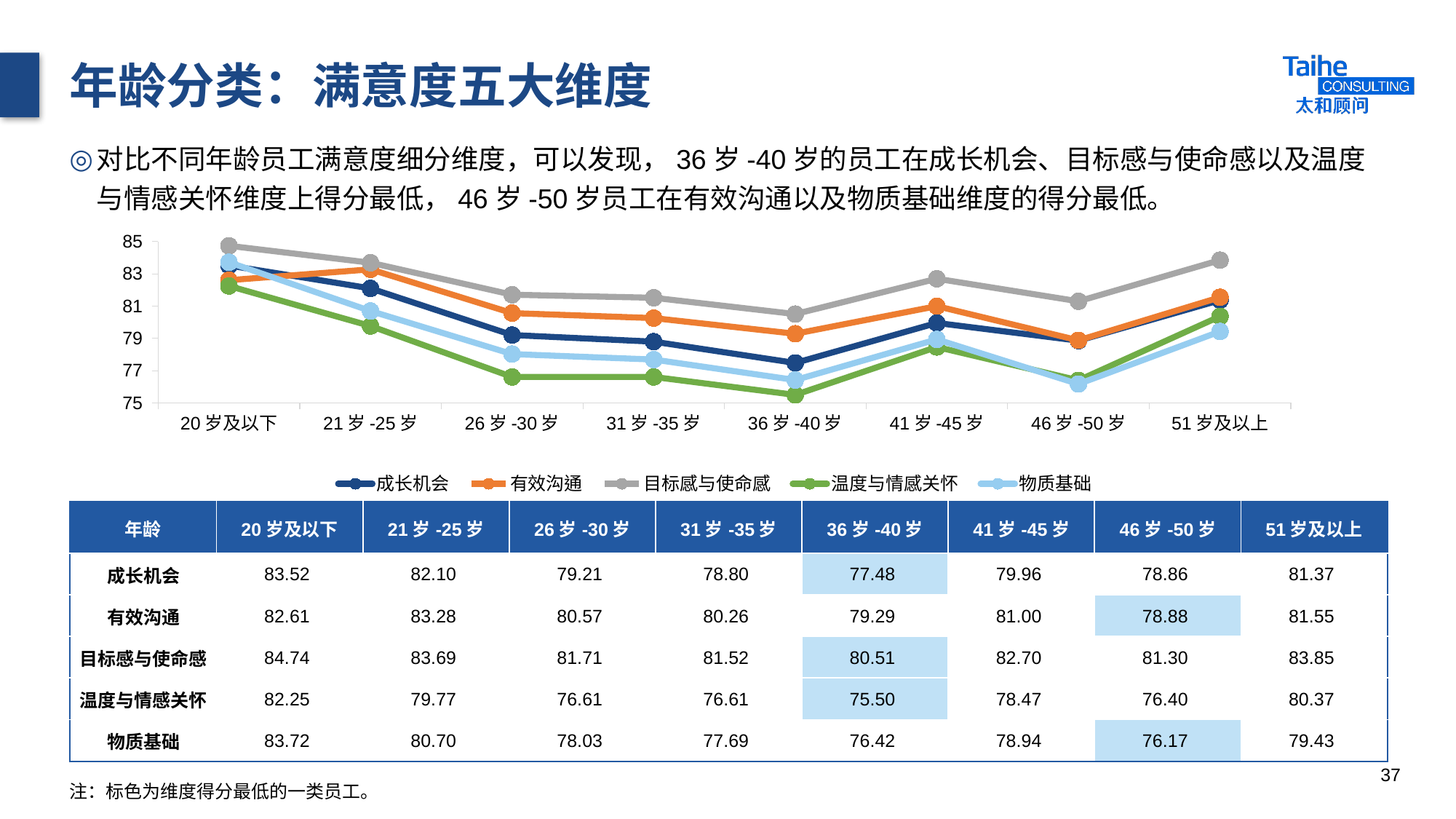

# 年龄分类：满意度五大维度
对比不同年龄员工满意度细分维度，可以发现，36岁-40岁的员工在成长机会、目标感与使命感以及温度与情感关怀维度上得分最低，46岁-50岁员工在有效沟通以及物质基础维度的得分最低。

### Chart

| Category | 成长机会 | 有效沟通 | 目标感与使命感 | 温度与情感关怀 | 物质基础 |
|---|---|---|---|---|---|
| 20岁及以下 | 83.52 | 82.61 | 84.74 | 82.25 | 83.72 |
| 21岁-25岁 | 82.1 | 83.28 | 83.69 | 79.77 | 80.7 |
| 26岁-30岁 | 79.21 | 80.57 | 81.71 | 76.61 | 78.03 |
| 31岁-35岁 | 78.8 | 80.26 | 81.52 | 76.61 | 77.69 |
| 36岁-40岁 | 77.48 | 79.29 | 80.51 | 75.5 | 76.42 |
| 41岁-45岁 | 79.96 | 81.0 | 82.7 | 78.47 | 78.94 |
| 46岁-50岁 | 78.86 | 78.88 | 81.3 | 76.4 | 76.17 |
| 51岁及以上 | 81.37 | 81.55 | 83.85 | 80.37 | 79.43 |
| 年龄 | 20岁及以下 | 21岁-25岁 | 26岁-30岁 | 31岁-35岁 | 36岁-40岁 | 41岁-45岁 | 46岁-50岁 | 51岁及以上 |
| --- | --- | --- | --- | --- | --- | --- | --- | --- |
| 成长机会 | 83.52 | 82.10 | 79.21 | 78.80 | 77.48 | 79.96 | 78.86 | 81.37 |
| 有效沟通 | 82.61 | 83.28 | 80.57 | 80.26 | 79.29 | 81.00 | 78.88 | 81.55 |
| 目标感与使命感 | 84.74 | 83.69 | 81.71 | 81.52 | 80.51 | 82.70 | 81.30 | 83.85 |
| 温度与情感关怀 | 82.25 | 79.77 | 76.61 | 76.61 | 75.50 | 78.47 | 76.40 | 80.37 |
| 物质基础 | 83.72 | 80.70 | 78.03 | 77.69 | 76.42 | 78.94 | 76.17 | 79.43 |
37
注：标色为维度得分最低的一类员工。